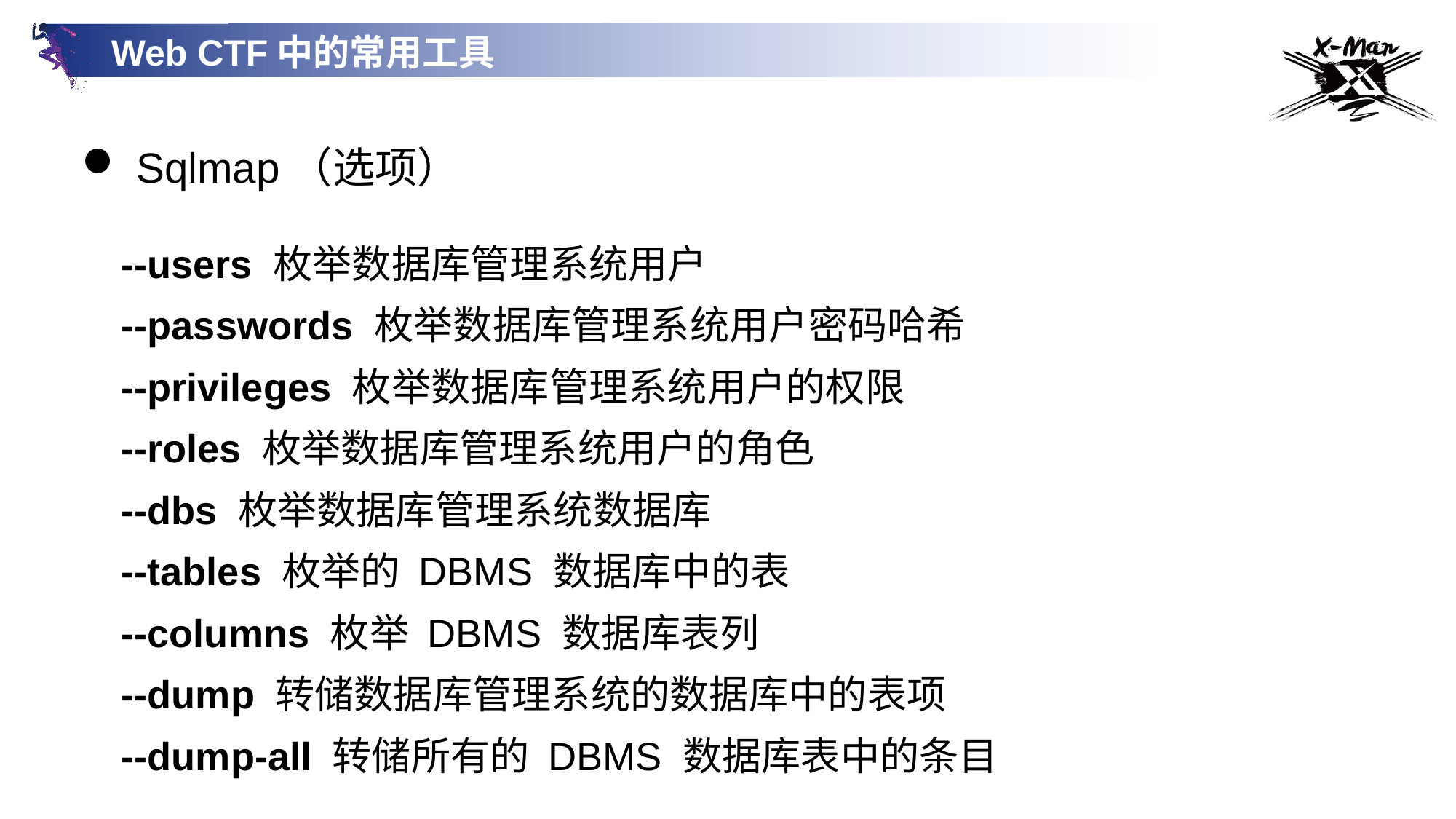

Web CTF中的常用工具
Sqlmap（选项）
--users 枚举数据库管理系统用户
--passwords 枚举数据库管理系统用户密码哈希
--privileges 枚举数据库管理系统用户的权限
--roles 枚举数据库管理系统用户的角色
--dbs 枚举数据库管理系统数据库
--tables 枚举的 DBMS 数据库中的表
--columns 枚举 DBMS 数据库表列
--dump 转储数据库管理系统的数据库中的表项
--dump-all 转储所有的 DBMS 数据库表中的条目